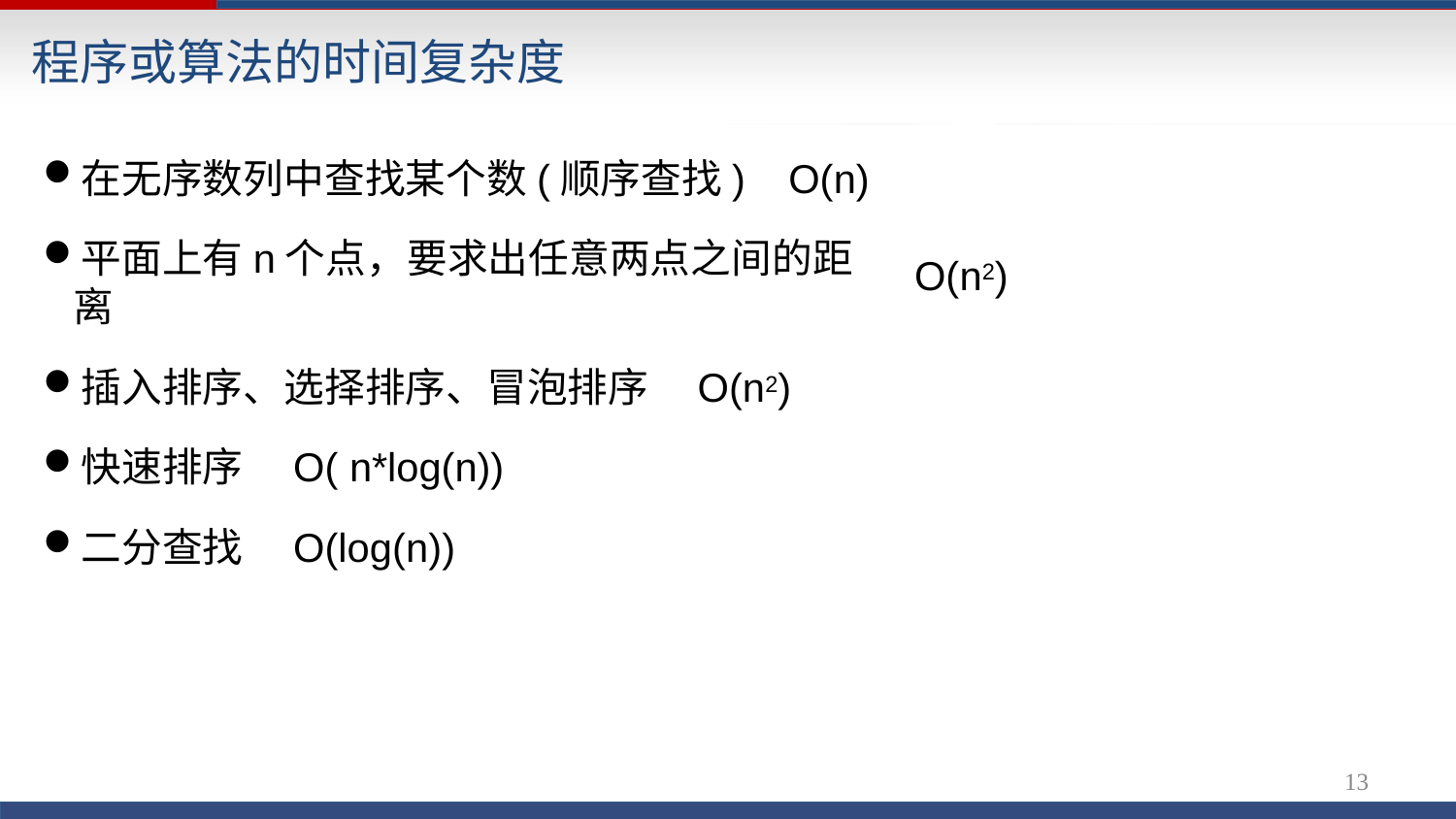

# 程序或算法的时间复杂度
在无序数列中查找某个数(顺序查找)	O(n)

平面上有n个点，要求出任意两点之间的距离

插入排序、选择排序、冒泡排序	O(n2)

快速排序	O( n*log(n))

二分查找	O(log(n))
O(n2)
13